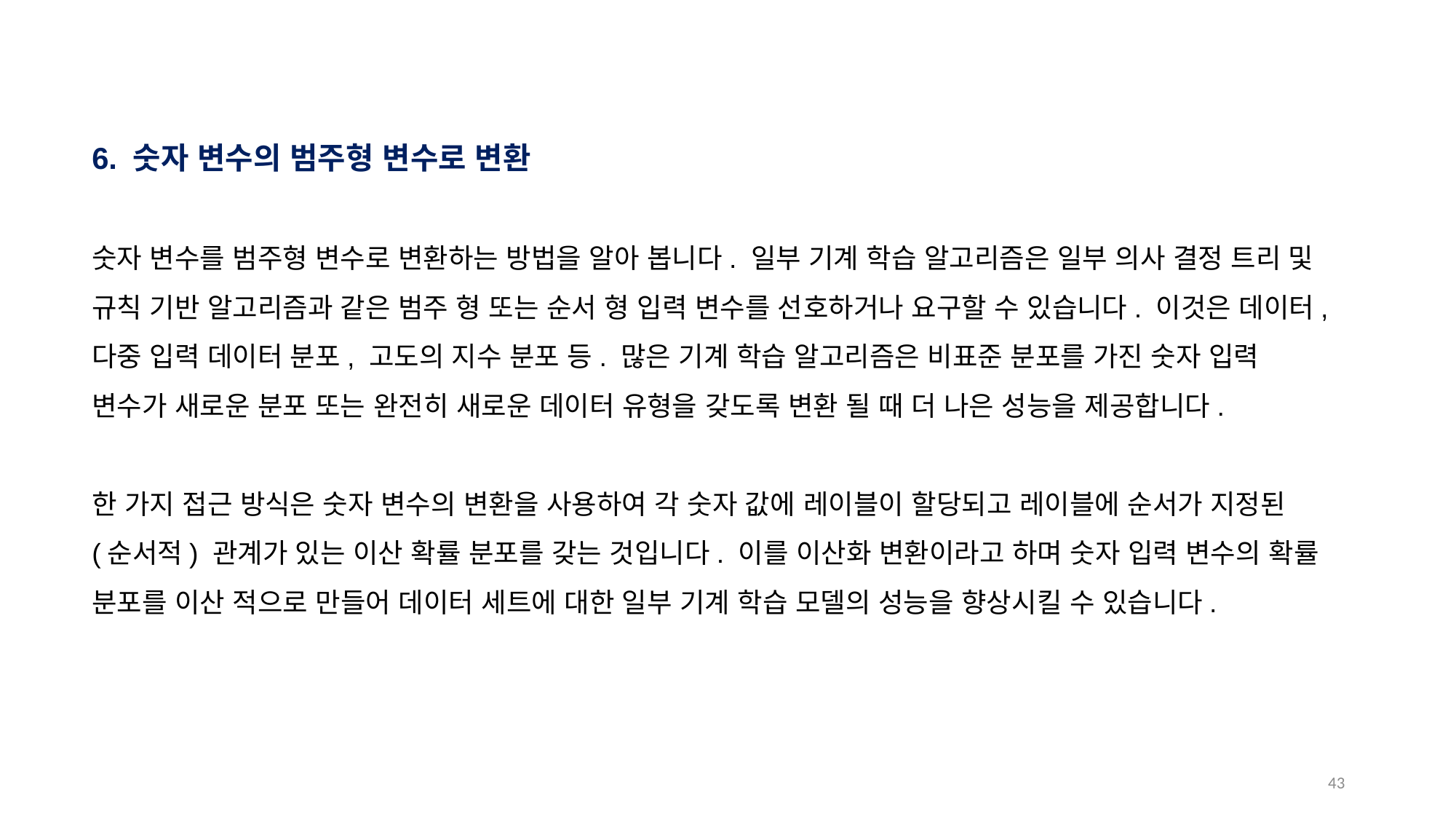

6. 숫자 변수의 범주형 변수로 변환
숫자 변수를 범주형 변수로 변환하는 방법을 알아 봅니다. 일부 기계 학습 알고리즘은 일부 의사 결정 트리 및 규칙 기반 알고리즘과 같은 범주 형 또는 순서 형 입력 변수를 선호하거나 요구할 수 있습니다. 이것은 데이터, 다중 입력 데이터 분포, 고도의 지수 분포 등. 많은 기계 학습 알고리즘은 비표준 분포를 가진 숫자 입력 변수가 새로운 분포 또는 완전히 새로운 데이터 유형을 갖도록 변환 될 때 더 나은 성능을 제공합니다.

한 가지 접근 방식은 숫자 변수의 변환을 사용하여 각 숫자 값에 레이블이 할당되고 레이블에 순서가 지정된 (순서적) 관계가 있는 이산 확률 분포를 갖는 것입니다. 이를 이산화 변환이라고 하며 숫자 입력 변수의 확률 분포를 이산 적으로 만들어 데이터 세트에 대한 일부 기계 학습 모델의 성능을 향상시킬 수 있습니다.
43